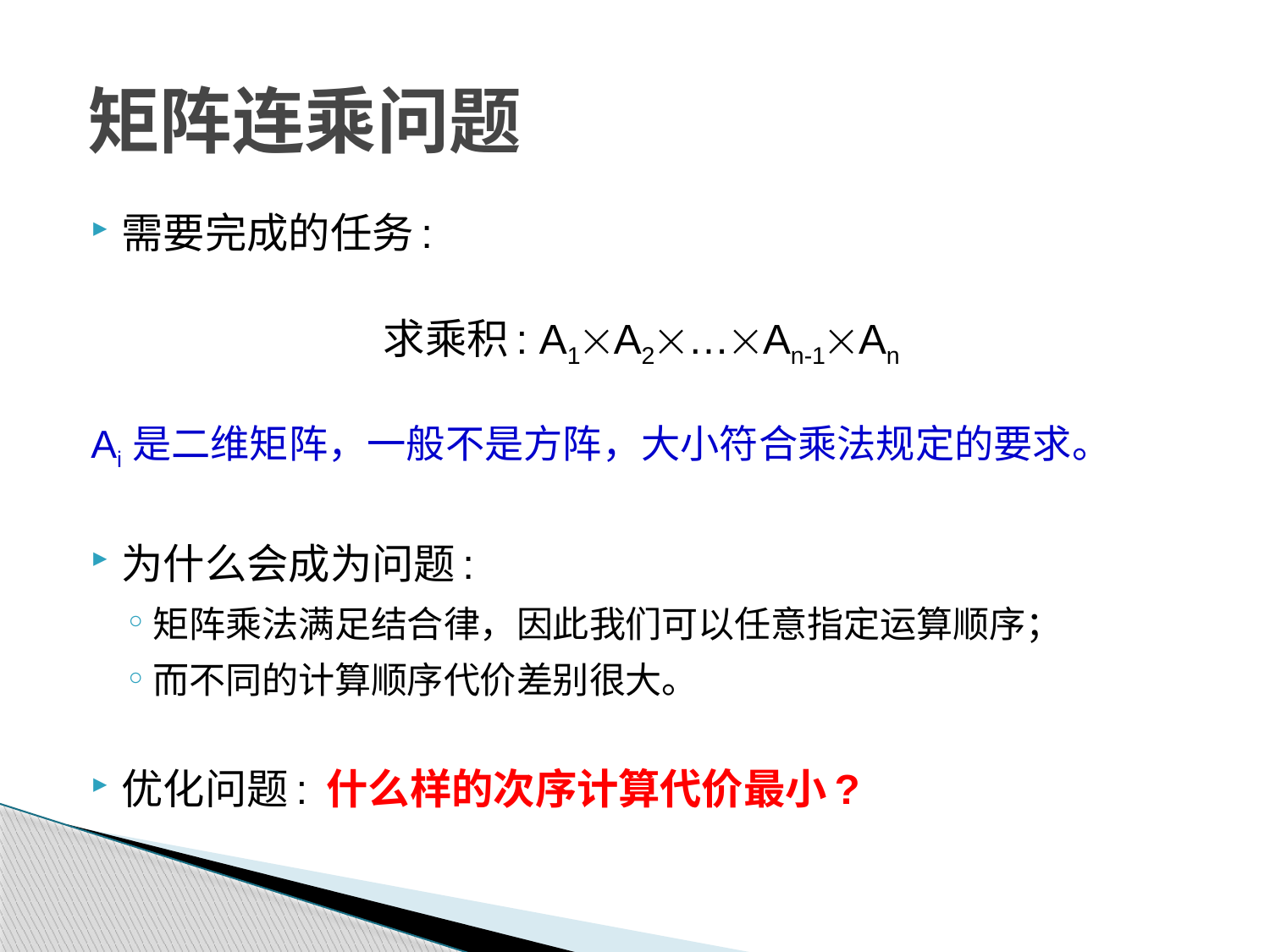

# 矩阵连乘问题
需要完成的任务:

求乘积: A1×A2×…×An-1×An

Ai 是二维矩阵，一般不是方阵，大小符合乘法规定的要求。

为什么会成为问题:
矩阵乘法满足结合律，因此我们可以任意指定运算顺序；
而不同的计算顺序代价差别很大。

优化问题: 什么样的次序计算代价最小?